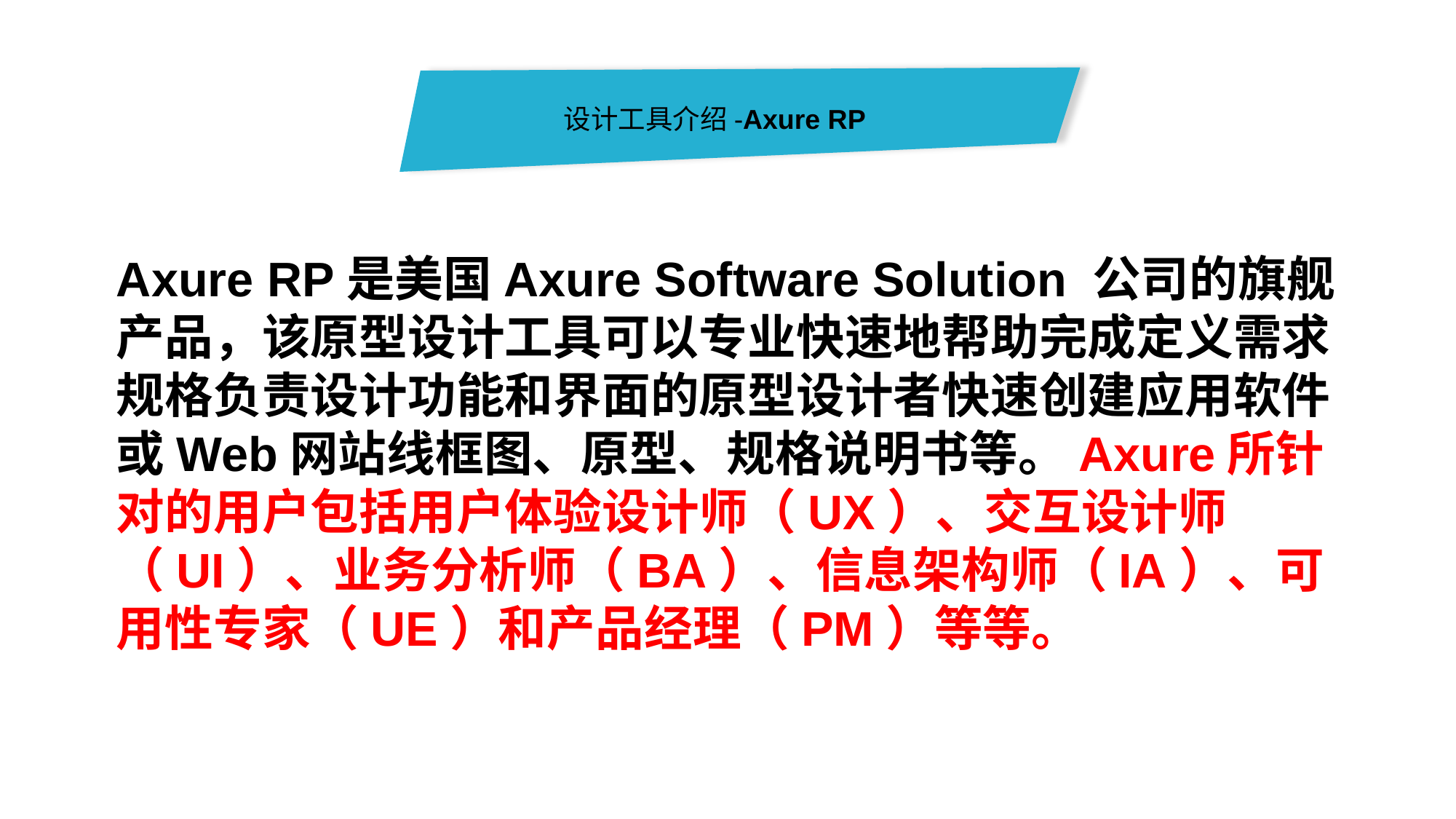

设计工具介绍-Axure RP
Axure RP是美国Axure Software Solution 公司的旗舰产品，该原型设计工具可以专业快速地帮助完成定义需求规格负责设计功能和界面的原型设计者快速创建应用软件或Web网站线框图、原型、规格说明书等。Axure所针对的用户包括用户体验设计师（UX）、交互设计师（UI）、业务分析师（BA）、信息架构师（IA）、可用性专家（UE）和产品经理（PM）等等。